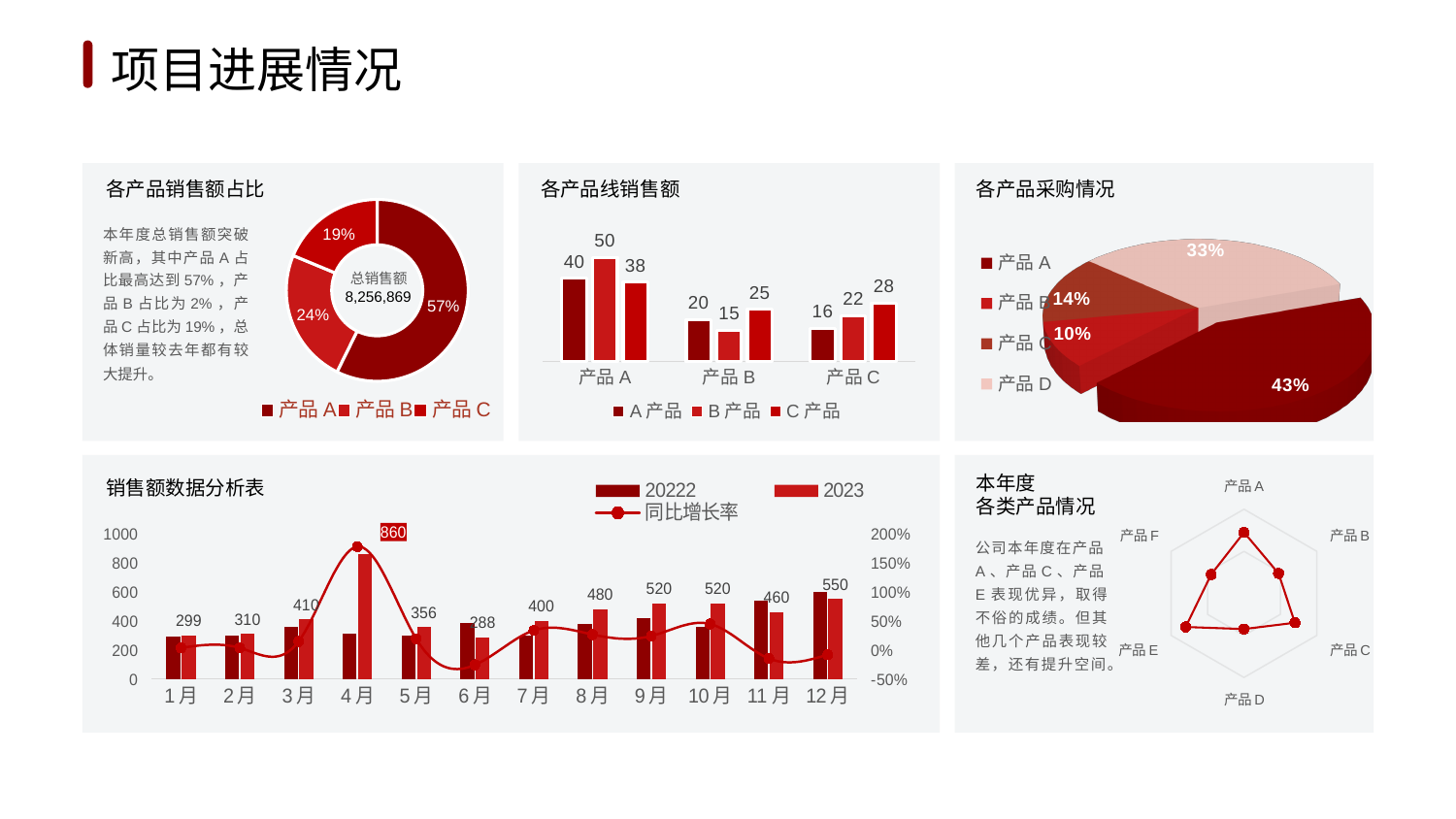

1
2
3
4
5
6
项目进展情况

各产品销售额占比
各产品线销售额
各产品采购情况

### Chart

| Category | 销售额 |
|---|---|
| 产品A | 55.0 |
| 产品B | 23.0 |
| 产品C | 18.0 |

[unsupported chart]

### Chart

| Category | A产品 | B产品 | C产品 |
|---|---|---|---|
| 产品A | 40.0 | 50.0 | 38.0 |
| 产品B | 20.0 | 15.0 | 25.0 |
| 产品C | 16.0 | 22.0 | 28.0 |
本年度总销售额突破新高，其中产品A占比最高达到57%，产品B占比为2%，产品C占比为19%，总体销量较去年都有较大提升。
总销售额
8,256,869

本年度
各类产品情况
销售额数据分析表

### Chart

| Category | 表现 |
|---|---|
| 产品A | 29.0 |
| 产品B | 19.0 |
| 产品C | 28.0 |
| 产品D | 17.0 |
| 产品E | 32.0 |
| 产品F | 18.0 |

### Chart

| Category | 20222 | 2023 | 同比增长率 |
|---|---|---|---|
| 1月 | 289.0 | 299.0 | 0.03460207612456748 |
| 2月 | 300.0 | 310.0 | 0.03333333333333333 |
| 3月 | 358.0 | 410.0 | 0.1452513966480447 |
| 4月 | 310.0 | 860.0 | 1.7741935483870968 |
| 5月 | 299.0 | 356.0 | 0.19063545150501673 |
| 6月 | 388.0 | 288.0 | -0.25773195876288657 |
| 7月 | 300.0 | 400.0 | 0.3333333333333333 |
| 8月 | 380.0 | 480.0 | 0.2631578947368421 |
| 9月 | 420.0 | 520.0 | 0.23809523809523808 |
| 10月 | 360.0 | 520.0 | 0.4444444444444444 |
| 11月 | 540.0 | 460.0 | -0.14814814814814814 |
| 12月 | 600.0 | 550.0 | -0.08333333333333333 |
公司本年度在产品A、产品C、产品E表现优异，取得不俗的成绩。但其他几个产品表现较差，还有提升空间。